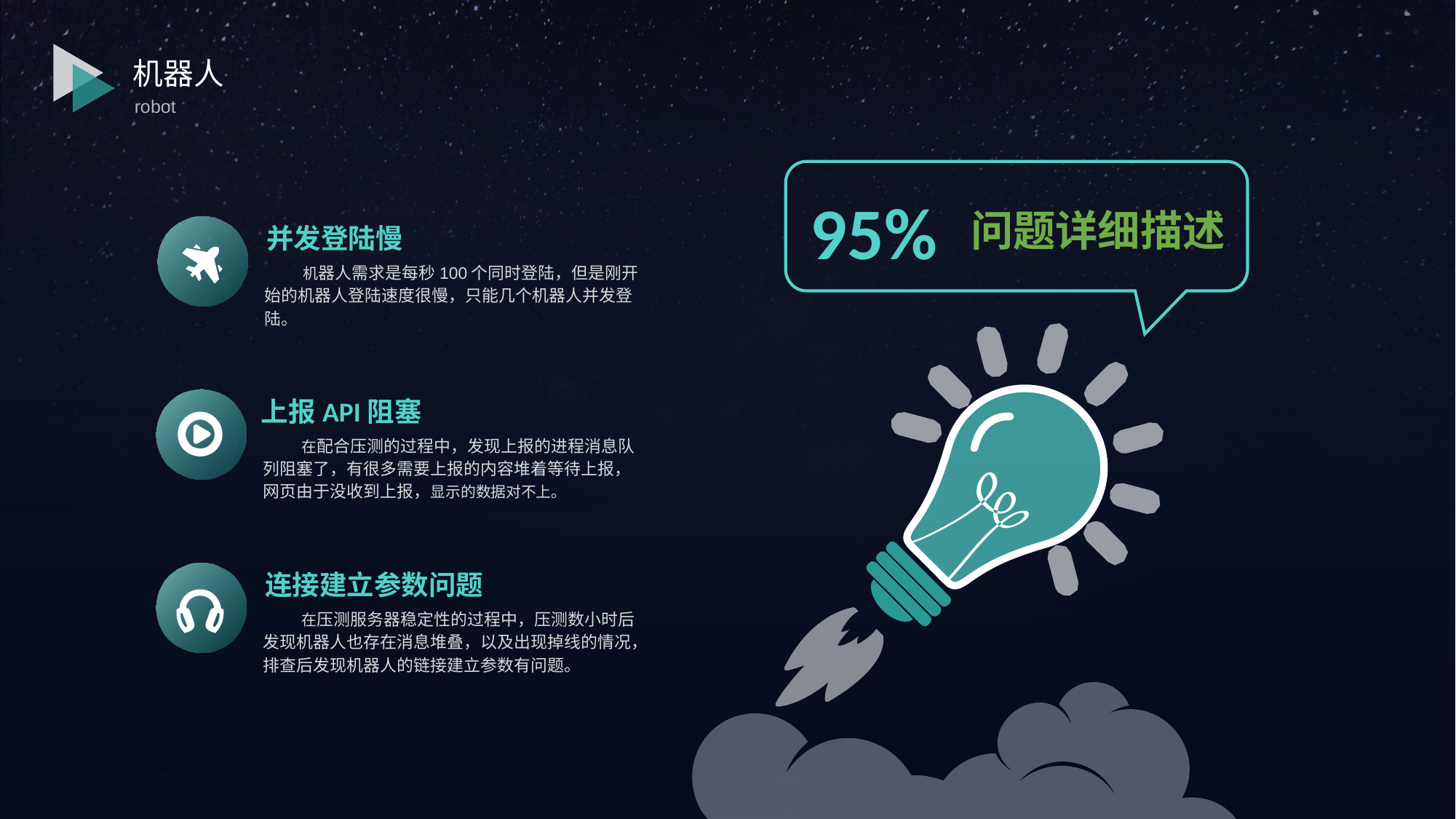

机器人
robot

95%
问题详细描述
并发登陆慢

机器人需求是每秒100个同时登陆，但是刚开始的机器人登陆速度很慢，只能几个机器人并发登陆。

上报API阻塞

在配合压测的过程中，发现上报的进程消息队列阻塞了，有很多需要上报的内容堆着等待上报，网页由于没收到上报，显示的数据对不上。
连接建立参数问题

在压测服务器稳定性的过程中，压测数小时后发现机器人也存在消息堆叠，以及出现掉线的情况，排查后发现机器人的链接建立参数有问题。